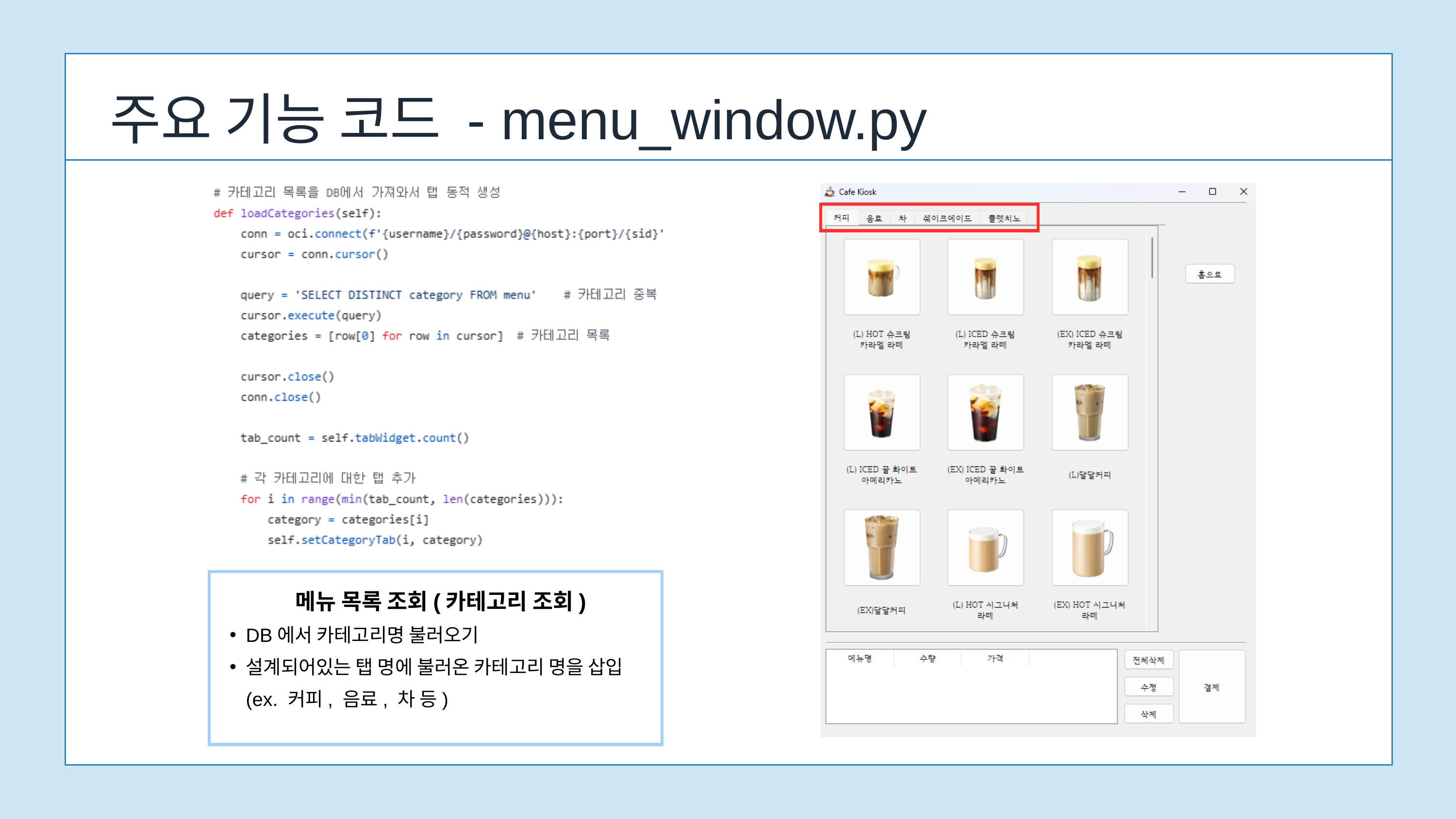

주요 기능 코드 - menu_window.py

 메뉴 목록 조회(카테고리 조회)
DB에서 카테고리명 불러오기
설계되어있는 탭 명에 불러온 카테고리 명을 삽입 (ex. 커피, 음료, 차 등)